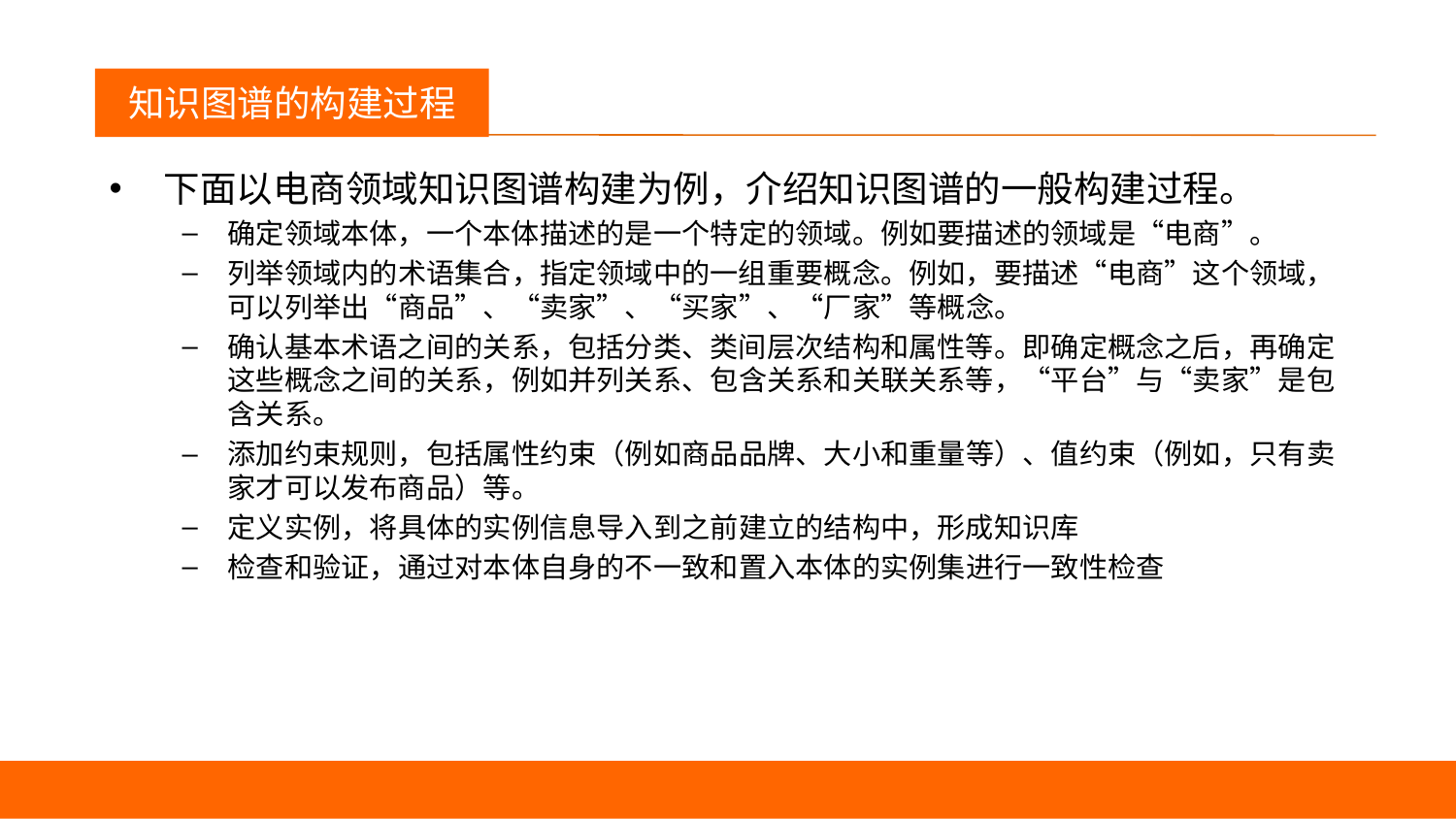

议程
知识图谱的构建过程

下面以电商领域知识图谱构建为例，介绍知识图谱的一般构建过程。
确定领域本体，一个本体描述的是一个特定的领域。例如要描述的领域是“电商”。
列举领域内的术语集合，指定领域中的一组重要概念。例如，要描述“电商”这个领域，可以列举出“商品”、“卖家”、“买家”、“厂家”等概念。
确认基本术语之间的关系，包括分类、类间层次结构和属性等。即确定概念之后，再确定这些概念之间的关系，例如并列关系、包含关系和关联关系等，“平台”与“卖家”是包含关系。
添加约束规则，包括属性约束（例如商品品牌、大小和重量等）、值约束（例如，只有卖家才可以发布商品）等。
定义实例，将具体的实例信息导入到之前建立的结构中，形成知识库
检查和验证，通过对本体自身的不一致和置入本体的实例集进行一致性检查